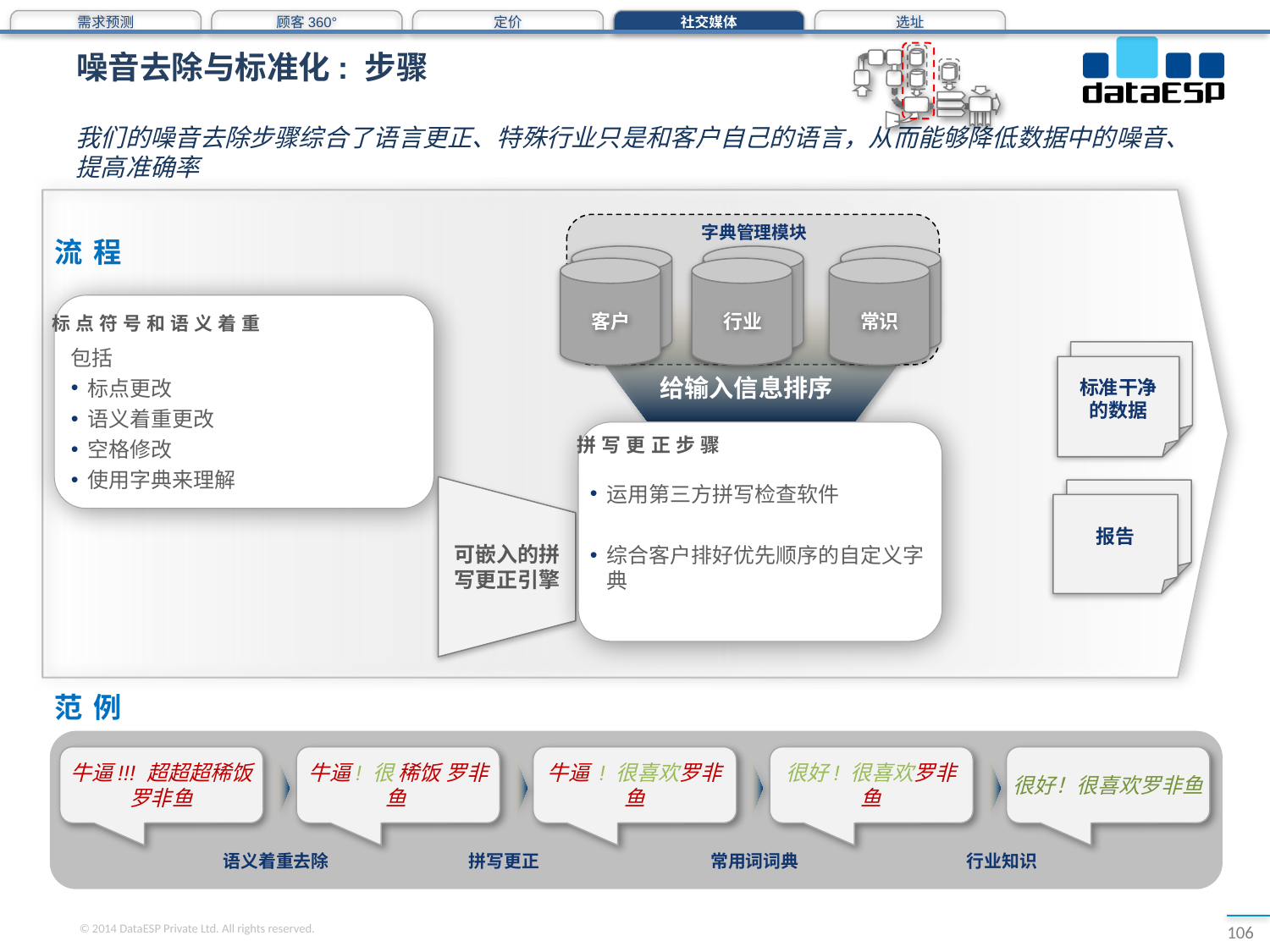

需求预测
顾客360°

定价
社交媒体
选址
# 噪音去除与标准化: 步骤

我们的噪音去除步骤综合了语言更正、特殊行业只是和客户自己的语言，从而能够降低数据中的噪音、提高准确率

字典管理模块
流程

客户
行业
常识

标点符号和语义着重
Reports
标准干净的数据
包括
标点更改
语义着重更改
空格修改
使用字典来理解
给输入信息排序

拼写更正步骤
Reports
报告
运用第三方拼写检查软件

综合客户排好优先顺序的自定义字典
可嵌入的拼写更正引擎
范例

牛逼!!! 超超超稀饭罗非鱼
牛逼! 很 稀饭 罗非鱼
牛逼 ! 很喜欢罗非鱼
很好! 很喜欢罗非鱼
很好！很喜欢罗非鱼

语义着重去除
拼写更正
行业知识
常用词词典